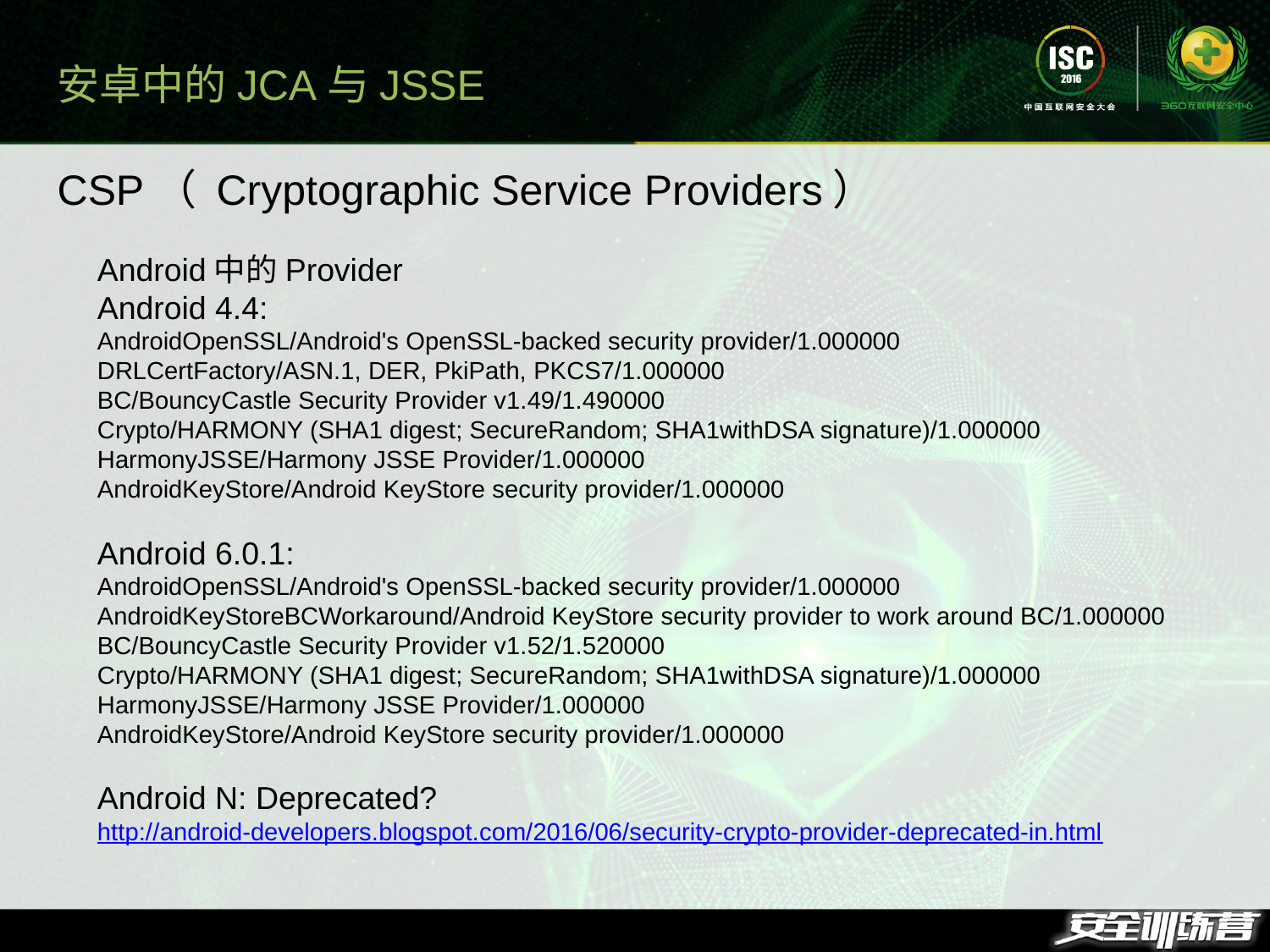

安卓中的JCA与JSSE
CSP（ Cryptographic Service Providers）

Android中的Provider
Android 4.4:
AndroidOpenSSL/Android's OpenSSL-backed security provider/1.000000
DRLCertFactory/ASN.1, DER, PkiPath, PKCS7/1.000000
BC/BouncyCastle Security Provider v1.49/1.490000
Crypto/HARMONY (SHA1 digest; SecureRandom; SHA1withDSA signature)/1.000000
HarmonyJSSE/Harmony JSSE Provider/1.000000
AndroidKeyStore/Android KeyStore security provider/1.000000

Android 6.0.1:
AndroidOpenSSL/Android's OpenSSL-backed security provider/1.000000
AndroidKeyStoreBCWorkaround/Android KeyStore security provider to work around BC/1.000000
BC/BouncyCastle Security Provider v1.52/1.520000
Crypto/HARMONY (SHA1 digest; SecureRandom; SHA1withDSA signature)/1.000000
HarmonyJSSE/Harmony JSSE Provider/1.000000
AndroidKeyStore/Android KeyStore security provider/1.000000

Android N: Deprecated?
http://android-developers.blogspot.com/2016/06/security-crypto-provider-deprecated-in.html